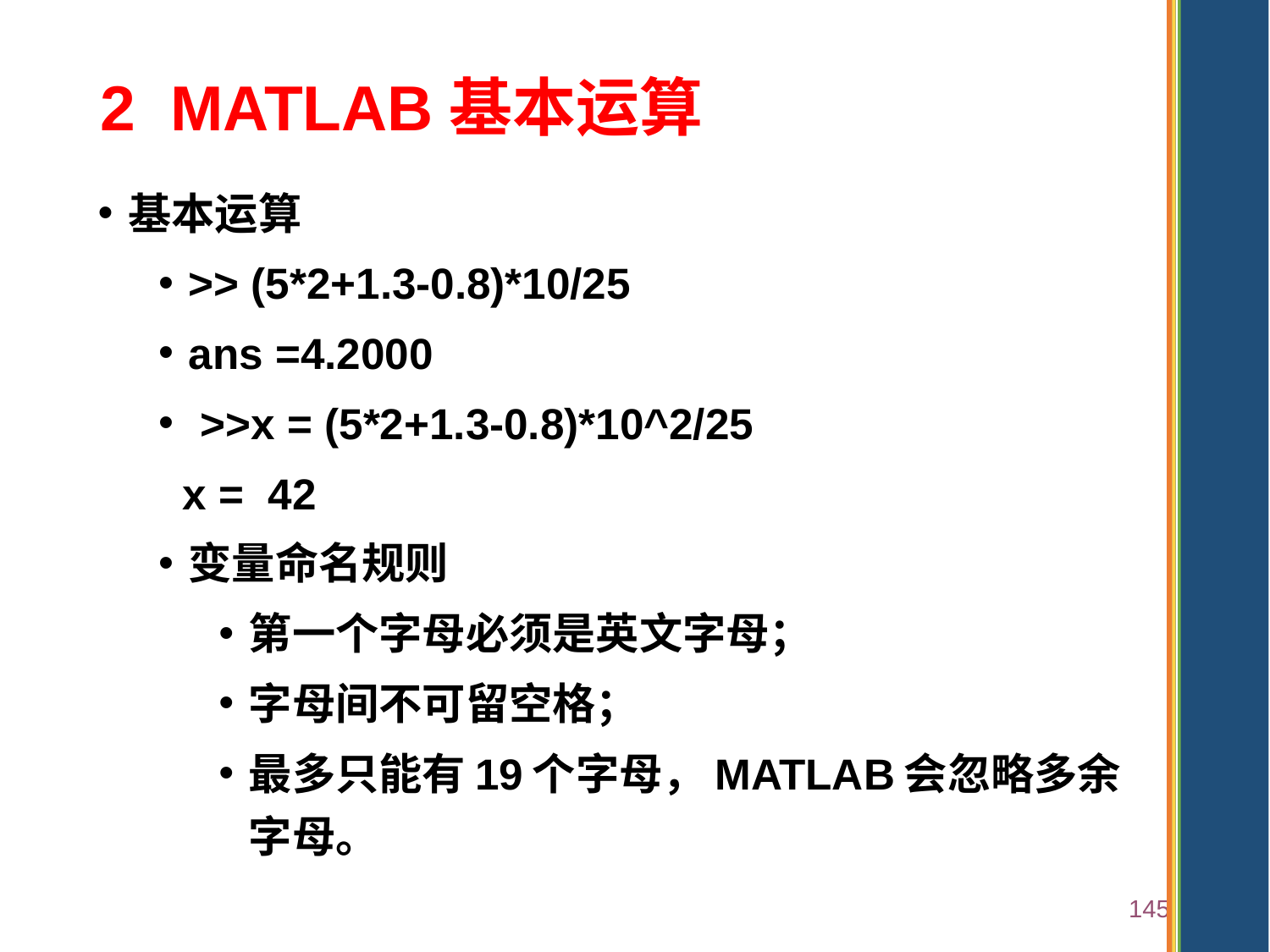

# 2  MATLAB基本运算
基本运算
>> (5*2+1.3-0.8)*10/25
ans =4.2000
 >>x = (5*2+1.3-0.8)*10^2/25
  x =  42
	变量命名规则
第一个字母必须是英文字母；
字母间不可留空格；
最多只能有19个字母，MATLAB会忽略多余字母。
145